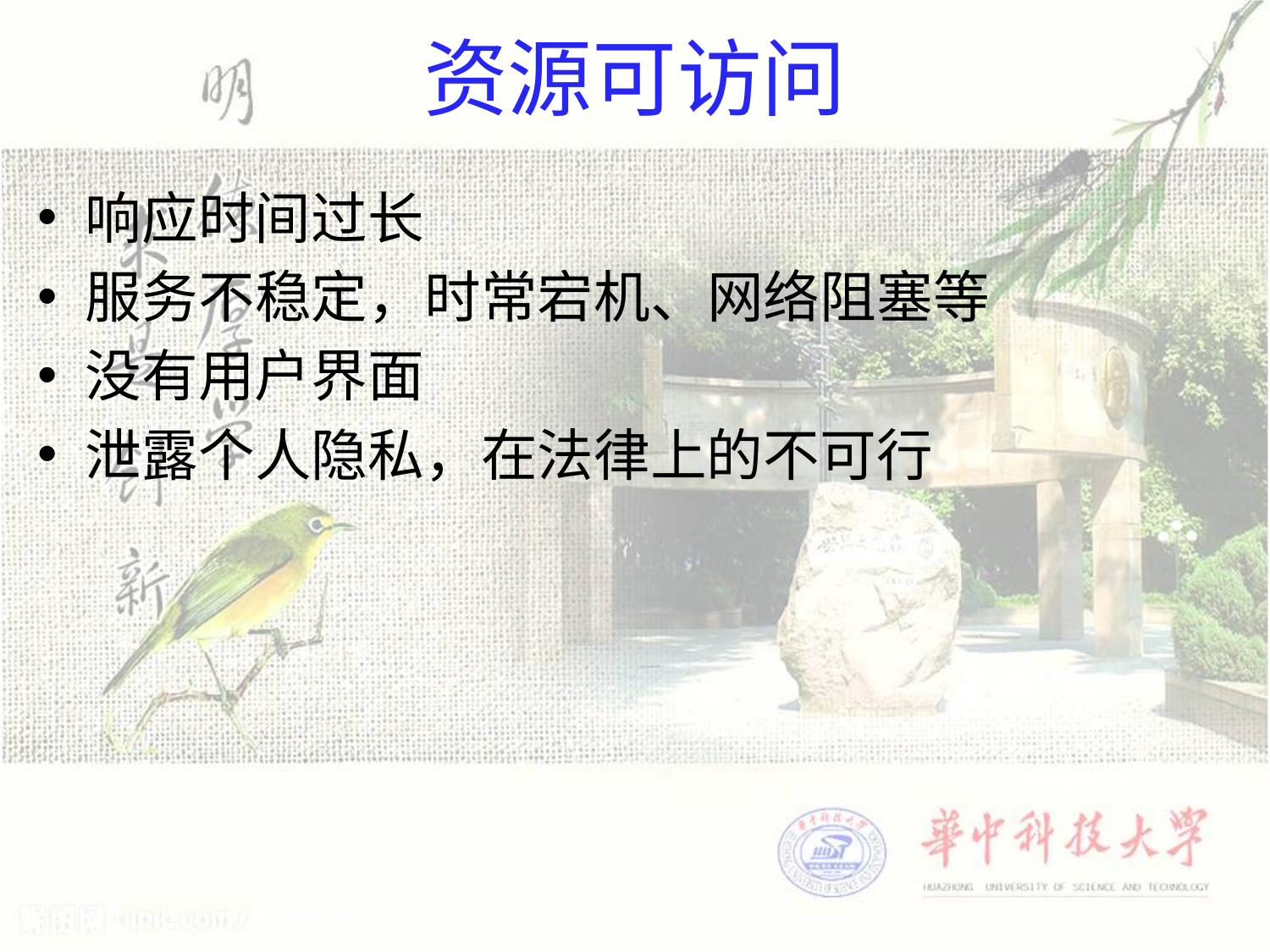

# 资源可访问
响应时间过长
服务不稳定，时常宕机、网络阻塞等
没有用户界面
泄露个人隐私，在法律上的不可行